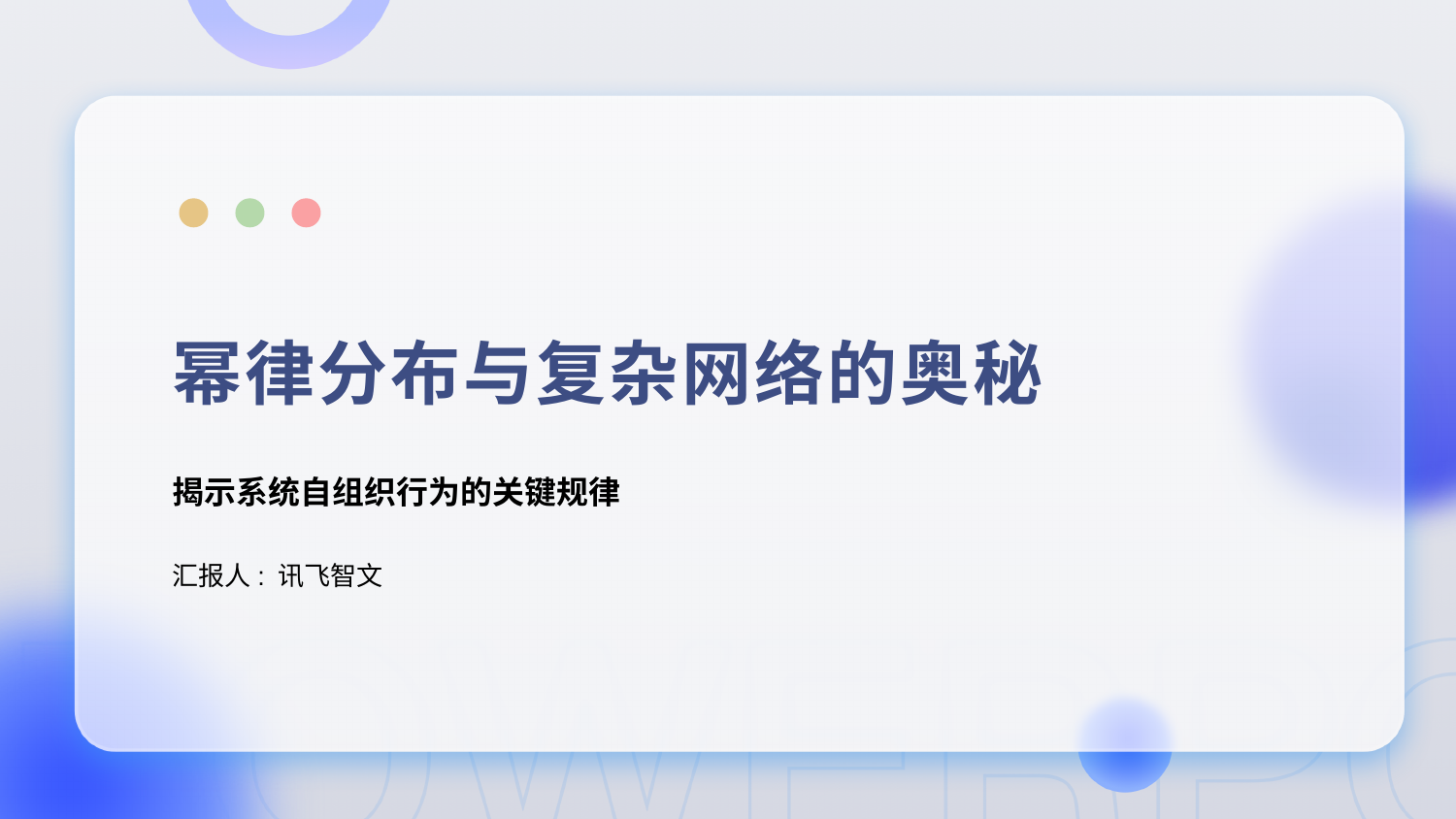

幂律分布与复杂网络的奥秘
揭示系统自组织行为的关键规律
汇报人: 讯飞智文